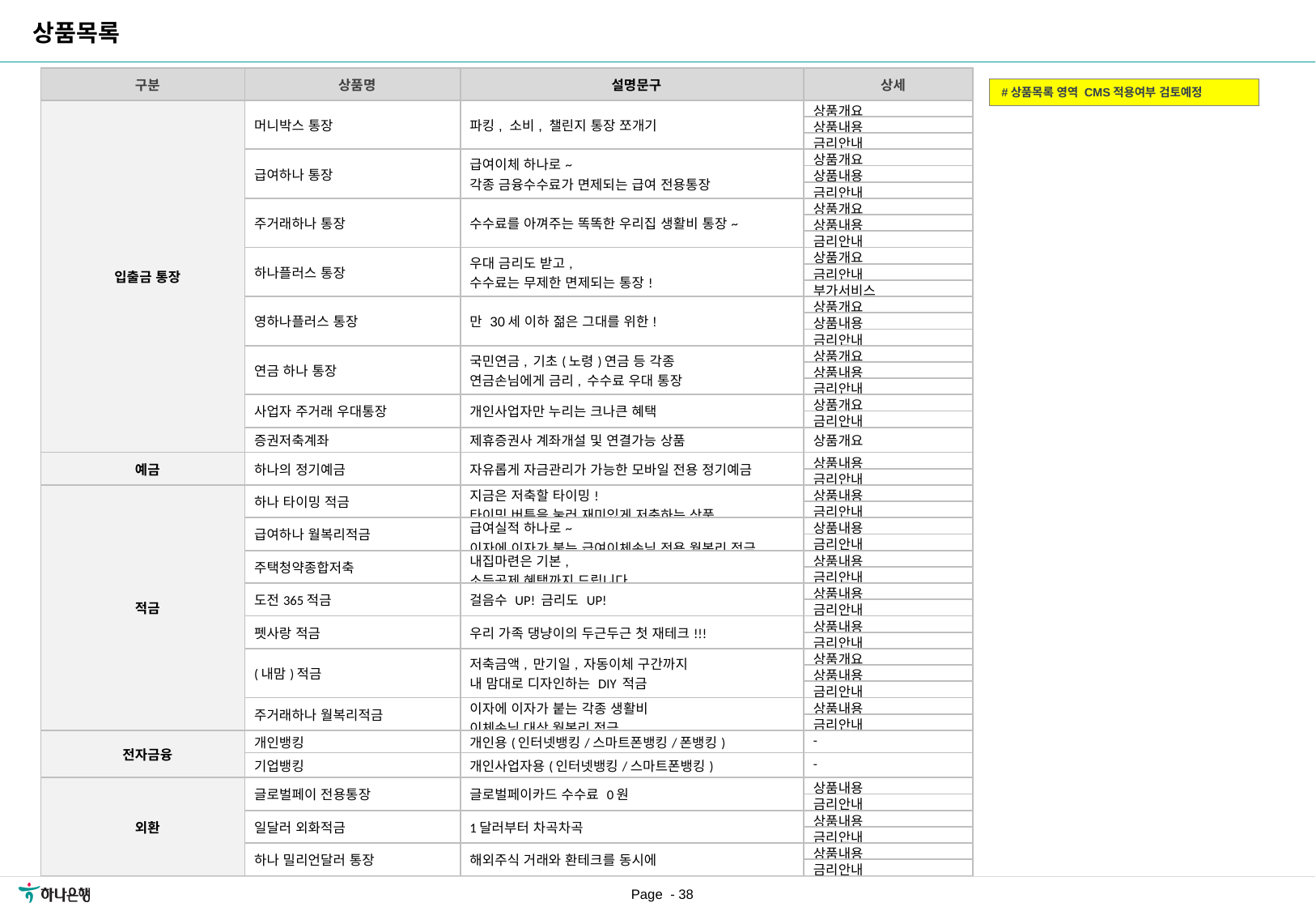

상품목록
| 구분 | 상품명 | 설명문구 | 상세 |
| --- | --- | --- | --- |
| 입출금 통장 | 머니박스 통장 | 파킹, 소비, 챌린지 통장 쪼개기 | 상품개요 |
|  |  |  | 상품내용 |
|  |  |  | 금리안내 |
|  | 급여하나 통장 | 급여이체 하나로~ 각종 금융수수료가 면제되는 급여 전용통장 | 상품개요 |
|  |  |  | 상품내용 |
|  |  |  | 금리안내 |
|  | 주거래하나 통장 | 수수료를 아껴주는 똑똑한 우리집 생활비 통장~ | 상품개요 |
|  |  |  | 상품내용 |
|  |  |  | 금리안내 |
|  | 하나플러스 통장 | 우대 금리도 받고, 수수료는 무제한 면제되는 통장! | 상품개요 |
|  |  |  | 금리안내 |
|  |  |  | 부가서비스 |
|  | 영하나플러스 통장 | 만 30세 이하 젊은 그대를 위한! | 상품개요 |
|  |  |  | 상품내용 |
|  |  |  | 금리안내 |
|  | 연금 하나 통장 | 국민연금, 기초(노령)연금 등 각종 연금손님에게 금리, 수수료 우대 통장 | 상품개요 |
|  |  |  | 상품내용 |
|  |  |  | 금리안내 |
|  | 사업자 주거래 우대통장 | 개인사업자만 누리는 크나큰 혜택 | 상품개요 |
|  |  |  | 금리안내 |
|  | 증권저축계좌 | 제휴증권사 계좌개설 및 연결가능 상품 | 상품개요 |
| 예금 | 하나의 정기예금 | 자유롭게 자금관리가 가능한 모바일 전용 정기예금 | 상품내용 |
|  |  |  | 금리안내 |
| 적금 | 하나 타이밍 적금 | 지금은 저축할 타이밍! 타이밍 버튼을 눌러 재미있게 저축하는 상품 | 상품내용 |
|  |  |  | 금리안내 |
|  | 급여하나 월복리적금 | 급여실적 하나로~ 이자에 이자가 붙는 급여이체손님 전용 월복리 적금 | 상품내용 |
|  |  |  | 금리안내 |
|  | 주택청약종합저축 | 내집마련은 기본, 소득공제 혜택까지 드립니다 | 상품내용 |
|  |  |  | 금리안내 |
|  | 도전365적금 | 걸음수 UP! 금리도 UP! | 상품내용 |
|  |  |  | 금리안내 |
|  | 펫사랑 적금 | 우리 가족 댕냥이의 두근두근 첫 재테크!!! | 상품내용 |
|  |  |  | 금리안내 |
|  | (내맘)적금 | 저축금액, 만기일, 자동이체 구간까지 내 맘대로 디자인하는 DIY 적금 | 상품개요 |
|  |  |  | 상품내용 |
|  |  |  | 금리안내 |
|  | 주거래하나 월복리적금 | 이자에 이자가 붙는 각종 생활비 이체손님 대상 월복리 적금 | 상품내용 |
|  |  |  | 금리안내 |
| 전자금융 | 개인뱅킹 | 개인용(인터넷뱅킹/스마트폰뱅킹/폰뱅킹) | - |
|  | 기업뱅킹 | 개인사업자용(인터넷뱅킹/스마트폰뱅킹) | - |
| 외환 | 글로벌페이 전용통장 | 글로벌페이카드 수수료 0원 | 상품내용 |
|  |  |  | 금리안내 |
|  | 일달러 외화적금 | 1달러부터 차곡차곡 | 상품내용 |
|  |  |  | 금리안내 |
|  | 하나 밀리언달러 통장 | 해외주식 거래와 환테크를 동시에 | 상품내용 |
|  |  |  | 금리안내 |
#상품목록 영역 CMS적용여부 검토예정